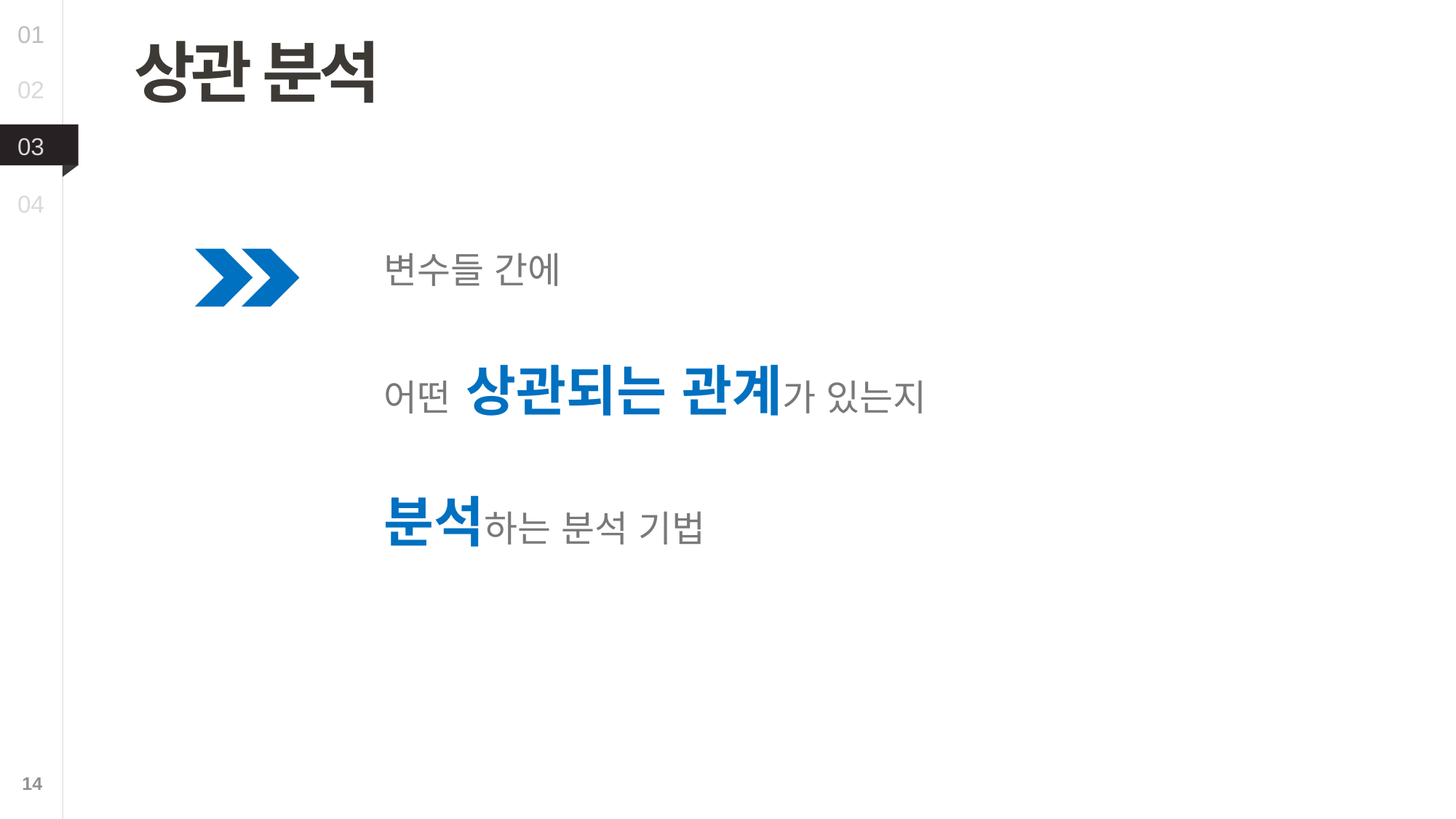

01
02

03
04
상관 분석
변수들 간에

어떤 상관되는 관계가 있는지

분석하는 분석 기법

14